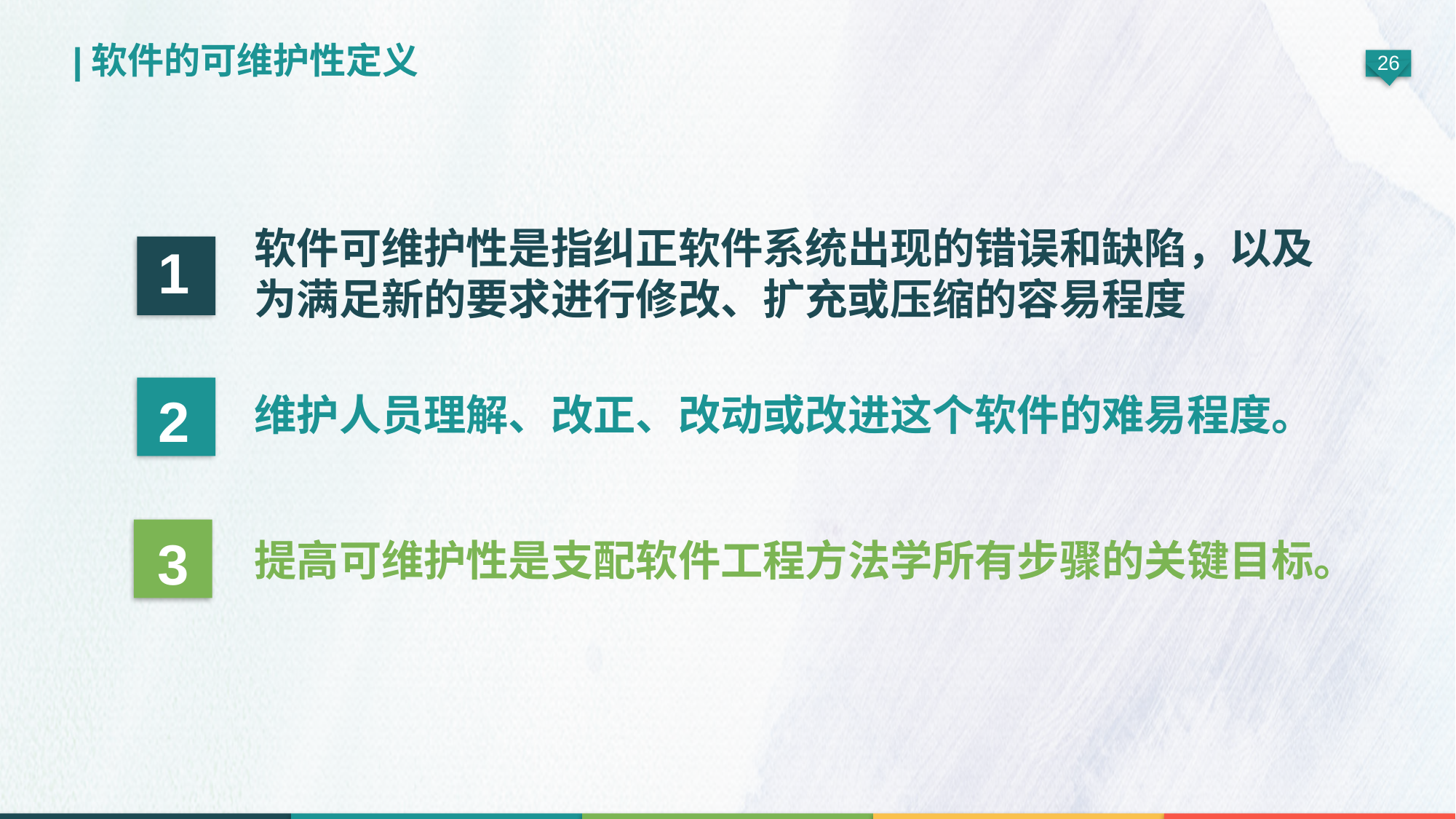

|软件的可维护性定义
软件可维护性是指纠正软件系统出现的错误和缺陷，以及为满足新的要求进行修改、扩充或压缩的容易程度
1

2
维护人员理解、改正、改动或改进这个软件的难易程度。

3
提高可维护性是支配软件工程方法学所有步骤的关键目标。